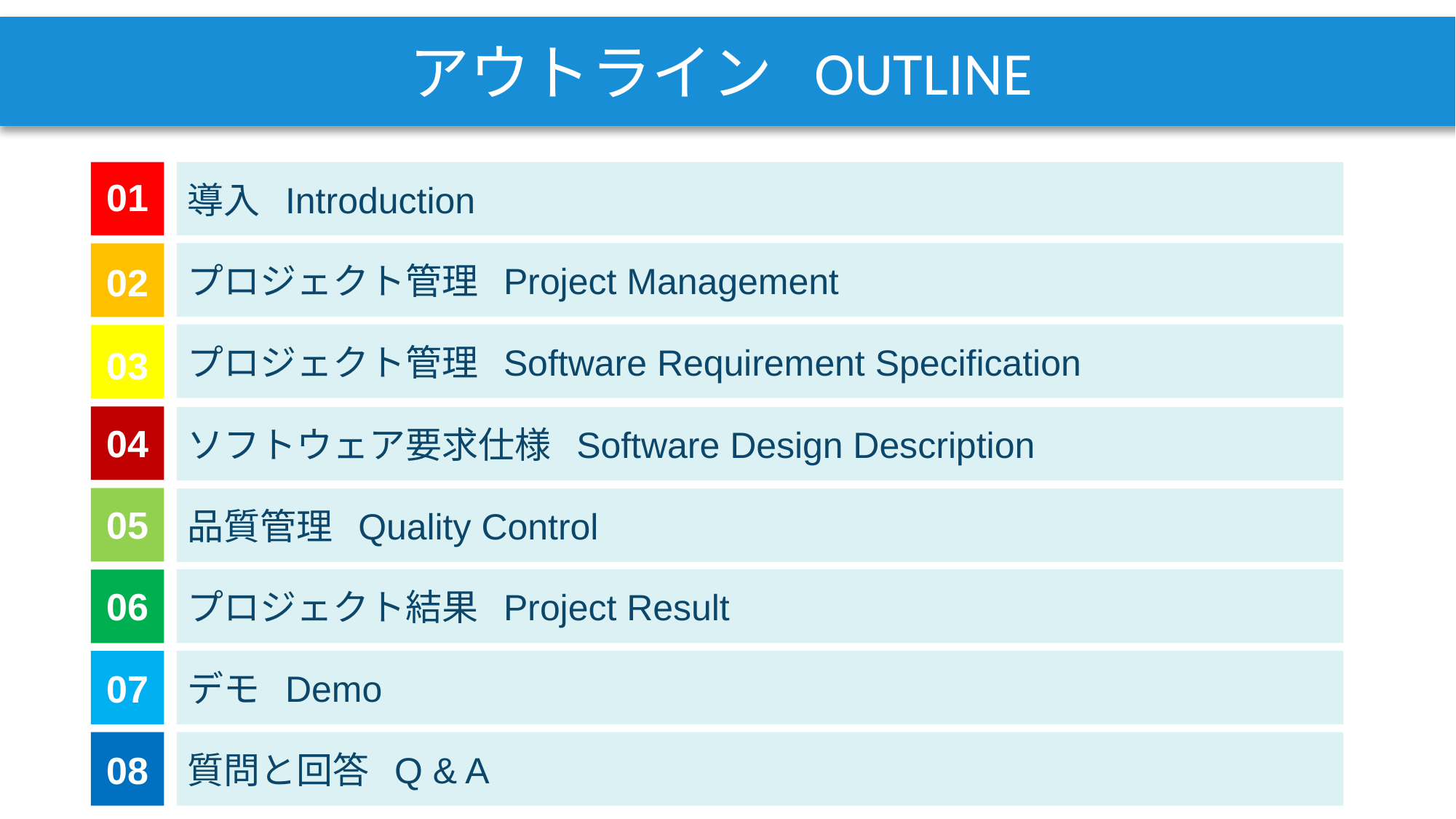

アウトライン  OUTLINE

導入  Introduction
01
プロジェクト管理  Project Management

02
プロジェクト管理  Software Requirement Specification

03

ソフトウェア要求仕様  Software Design Description
04

品質管理  Quality Control
05
プロジェクト結果  Project Result

06
デモ  Demo

07
質問と回答  Q & A

08